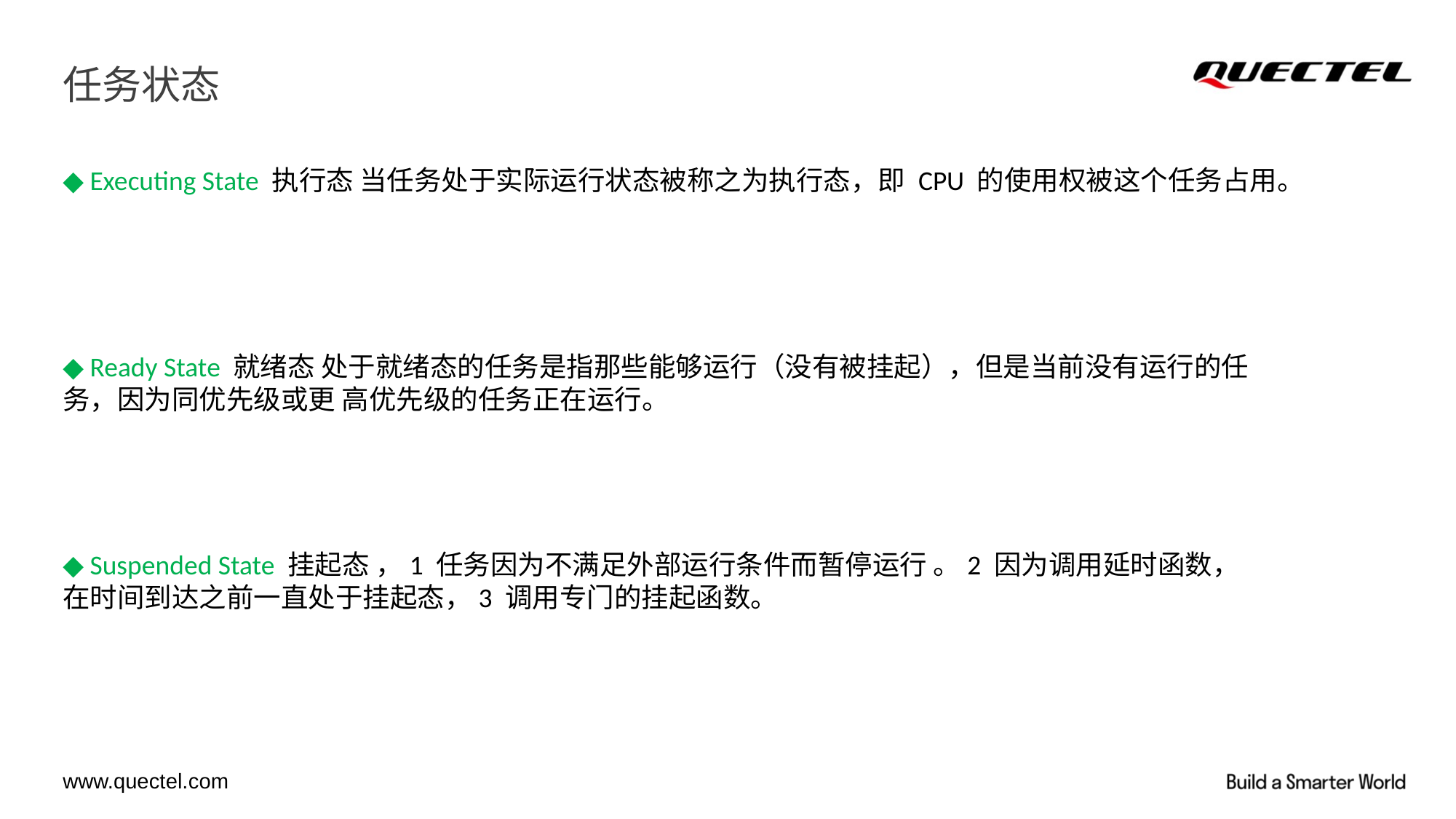

# 任务状态
◆ Executing State 执行态 当任务处于实际运行状态被称之为执行态，即 CPU 的使用权被这个任务占用。
◆ Ready State 就绪态 处于就绪态的任务是指那些能够运行（没有被挂起），但是当前没有运行的任务，因为同优先级或更 高优先级的任务正在运行。
◆ Suspended State 挂起态 ，1 任务因为不满足外部运行条件而暂停运行 。2 因为调用延时函数，在时间到达之前一直处于挂起态，3 调用专门的挂起函数。